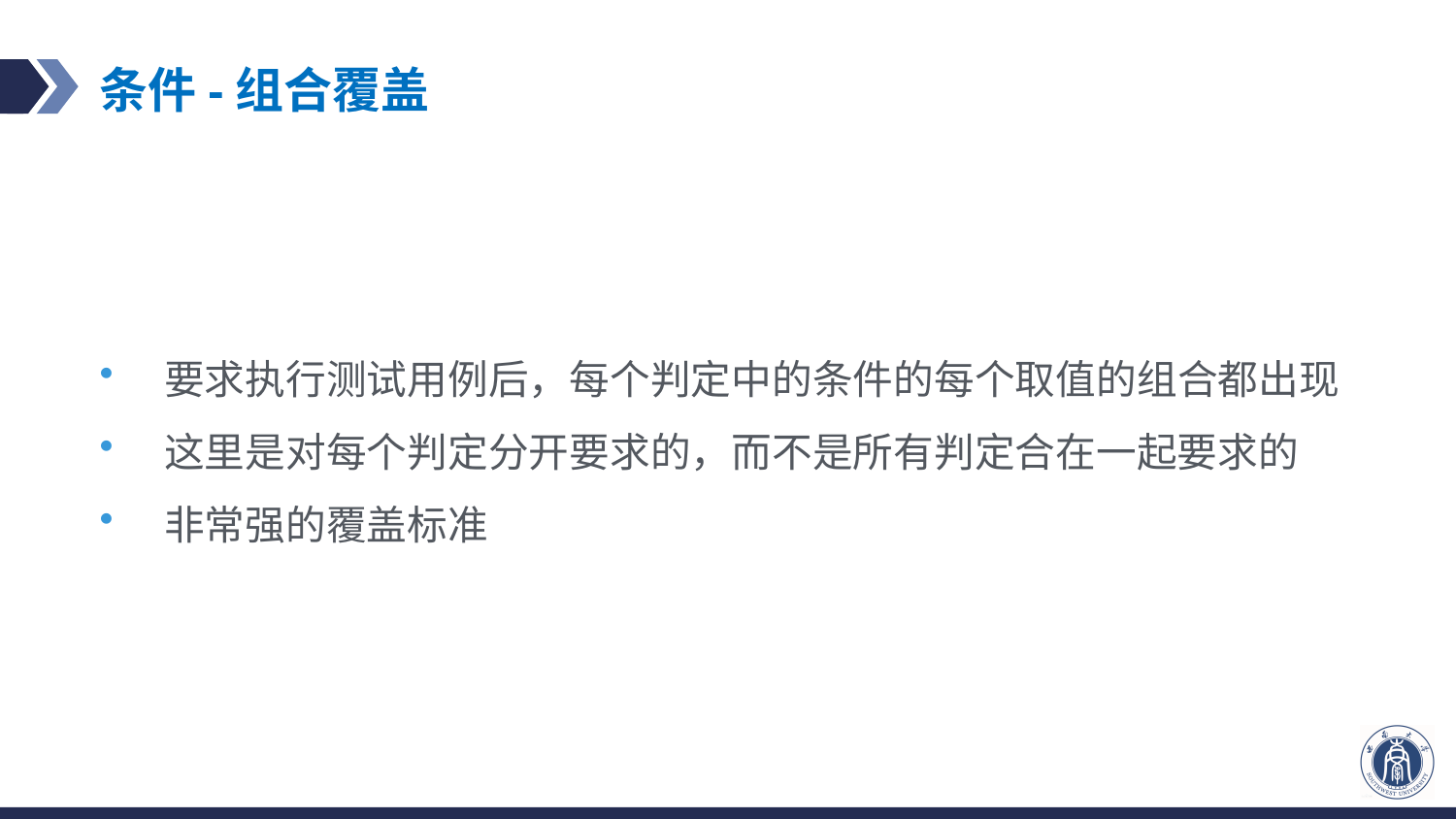

# 条件-组合覆盖
要求执行测试用例后，每个判定中的条件的每个取值的组合都出现
这里是对每个判定分开要求的，而不是所有判定合在一起要求的
非常强的覆盖标准